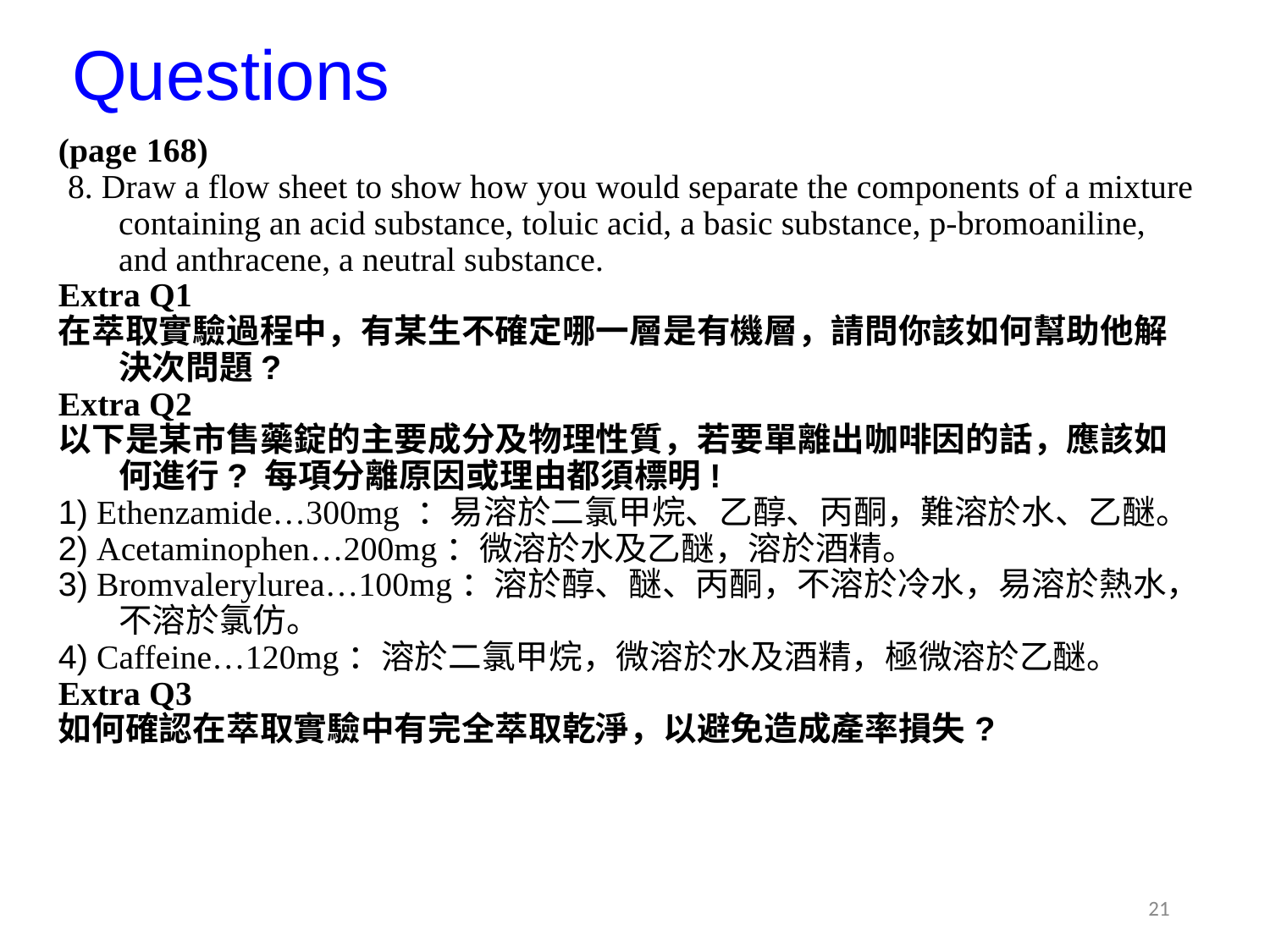

Questions
(page 168)
 8. Draw a flow sheet to show how you would separate the components of a mixture containing an acid substance, toluic acid, a basic substance, p-bromoaniline, and anthracene, a neutral substance.
Extra Q1
在萃取實驗過程中，有某生不確定哪一層是有機層，請問你該如何幫助他解決次問題?
Extra Q2
以下是某市售藥錠的主要成分及物理性質，若要單離出咖啡因的話，應該如何進行? 每項分離原因或理由都須標明!
1) Ethenzamide…300mg ：易溶於二氯甲烷、乙醇、丙酮，難溶於水、乙醚。
2) Acetaminophen…200mg：微溶於水及乙醚，溶於酒精。
3) Bromvalerylurea…100mg：溶於醇、醚、丙酮，不溶於冷水，易溶於熱水，不溶於氯仿。
4) Caffeine…120mg：溶於二氯甲烷，微溶於水及酒精，極微溶於乙醚。
Extra Q3
如何確認在萃取實驗中有完全萃取乾淨，以避免造成產率損失?

21